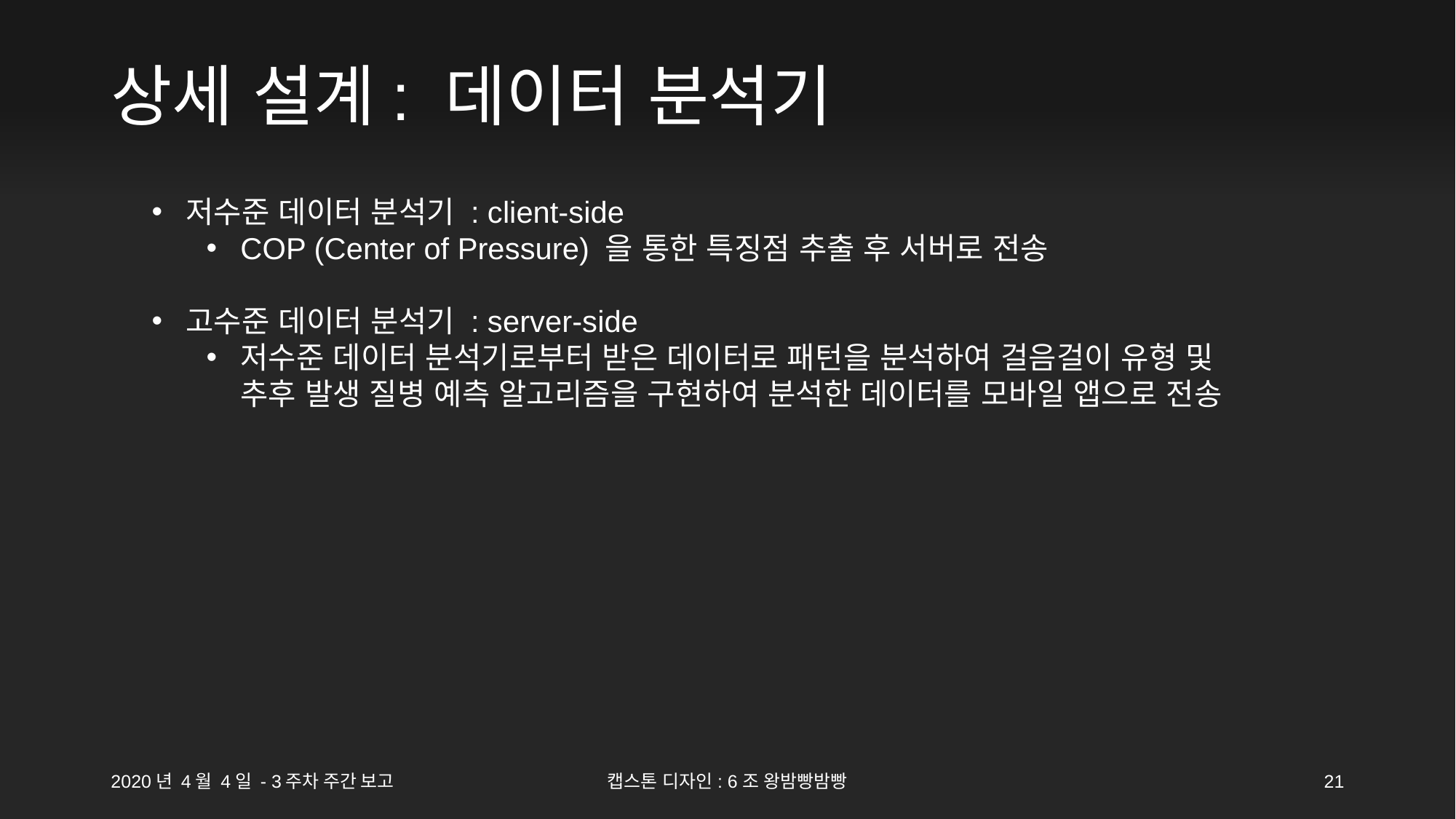

# 상세 설계: 데이터 분석기
저수준 데이터 분석기 : client-side
COP (Center of Pressure) 을 통한 특징점 추출 후 서버로 전송

고수준 데이터 분석기 : server-side
저수준 데이터 분석기로부터 받은 데이터로 패턴을 분석하여 걸음걸이 유형 및 추후 발생 질병 예측 알고리즘을 구현하여 분석한 데이터를 모바일 앱으로 전송

2020년 4월 4일 - 3주차 주간 보고
캡스톤 디자인: 6조 왕밤빵밤빵
21